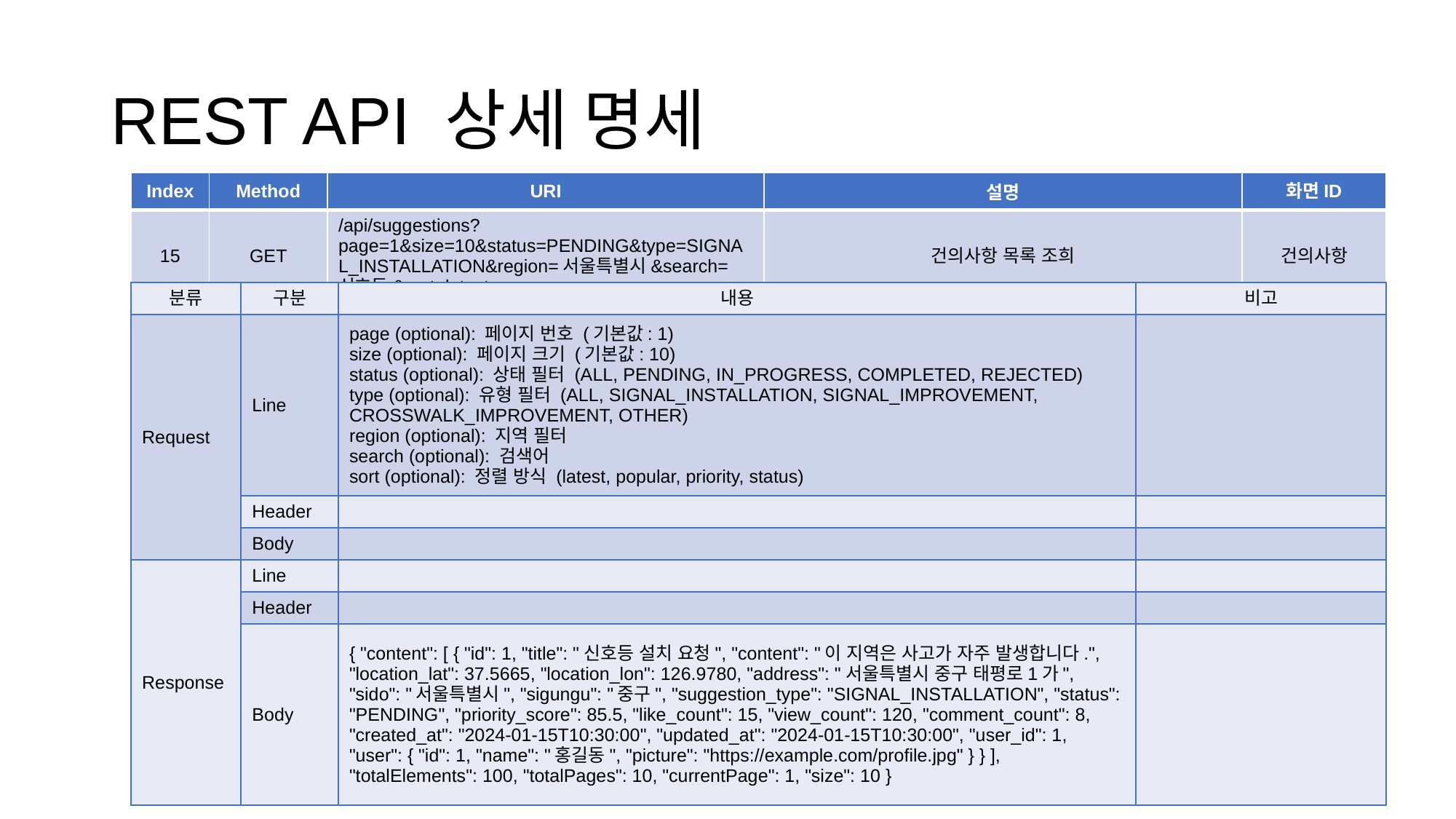

# REST API 상세 명세
| Index | Method | URI | 설명 | 화면ID |
| --- | --- | --- | --- | --- |
| 15 | GET | /api/suggestions?page=1&size=10&status=PENDING&type=SIGNAL\_INSTALLATION&region=서울특별시&search=신호등&sort=latest | 건의사항 목록 조희 | 건의사항 |
| 분류 | 구분 | 내용 | 비고 |
| --- | --- | --- | --- |
| Request | Line | page (optional): 페이지 번호 (기본값: 1) size (optional): 페이지 크기 (기본값: 10) status (optional): 상태 필터 (ALL, PENDING, IN\_PROGRESS, COMPLETED, REJECTED) type (optional): 유형 필터 (ALL, SIGNAL\_INSTALLATION, SIGNAL\_IMPROVEMENT, CROSSWALK\_IMPROVEMENT, OTHER) region (optional): 지역 필터 search (optional): 검색어 sort (optional): 정렬 방식 (latest, popular, priority, status) |  |
|  | Header |  |  |
|  | Body |  |  |
| Response | Line |  |  |
|  | Header |  |  |
|  | Body | { "content": [ { "id": 1, "title": "신호등 설치 요청", "content": "이 지역은 사고가 자주 발생합니다.", "location\_lat": 37.5665, "location\_lon": 126.9780, "address": "서울특별시 중구 태평로1가", "sido": "서울특별시", "sigungu": "중구", "suggestion\_type": "SIGNAL\_INSTALLATION", "status": "PENDING", "priority\_score": 85.5, "like\_count": 15, "view\_count": 120, "comment\_count": 8, "created\_at": "2024-01-15T10:30:00", "updated\_at": "2024-01-15T10:30:00", "user\_id": 1, "user": { "id": 1, "name": "홍길동", "picture": "https://example.com/profile.jpg" } } ], "totalElements": 100, "totalPages": 10, "currentPage": 1, "size": 10 } |  |